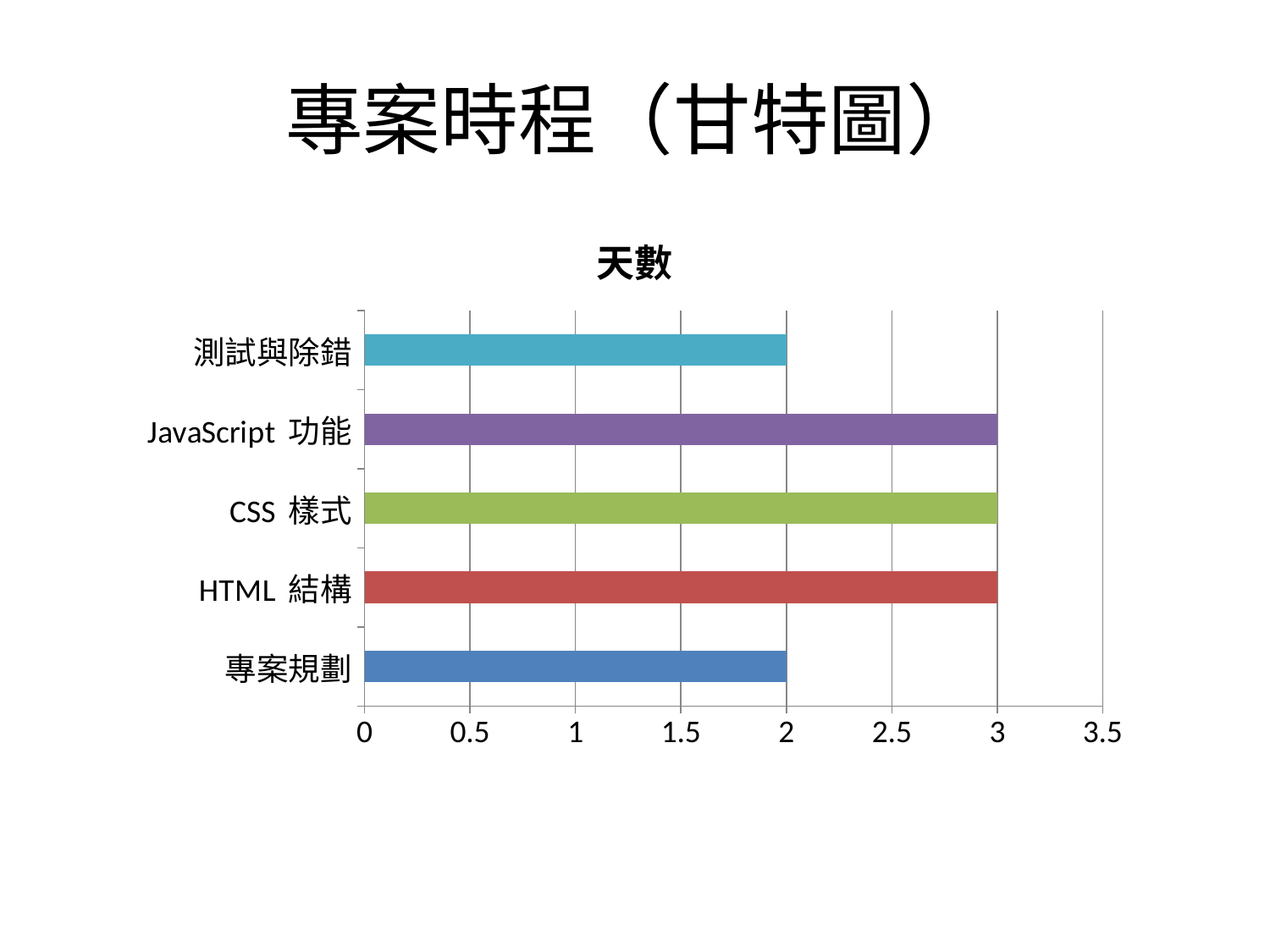

# 專案時程（甘特圖）

### Chart:

| Category | 天數 |
|---|---|
| 專案規劃 | 2.0 |
| HTML 結構 | 3.0 |
| CSS 樣式 | 3.0 |
| JavaScript 功能 | 3.0 |
| 測試與除錯 | 2.0 |